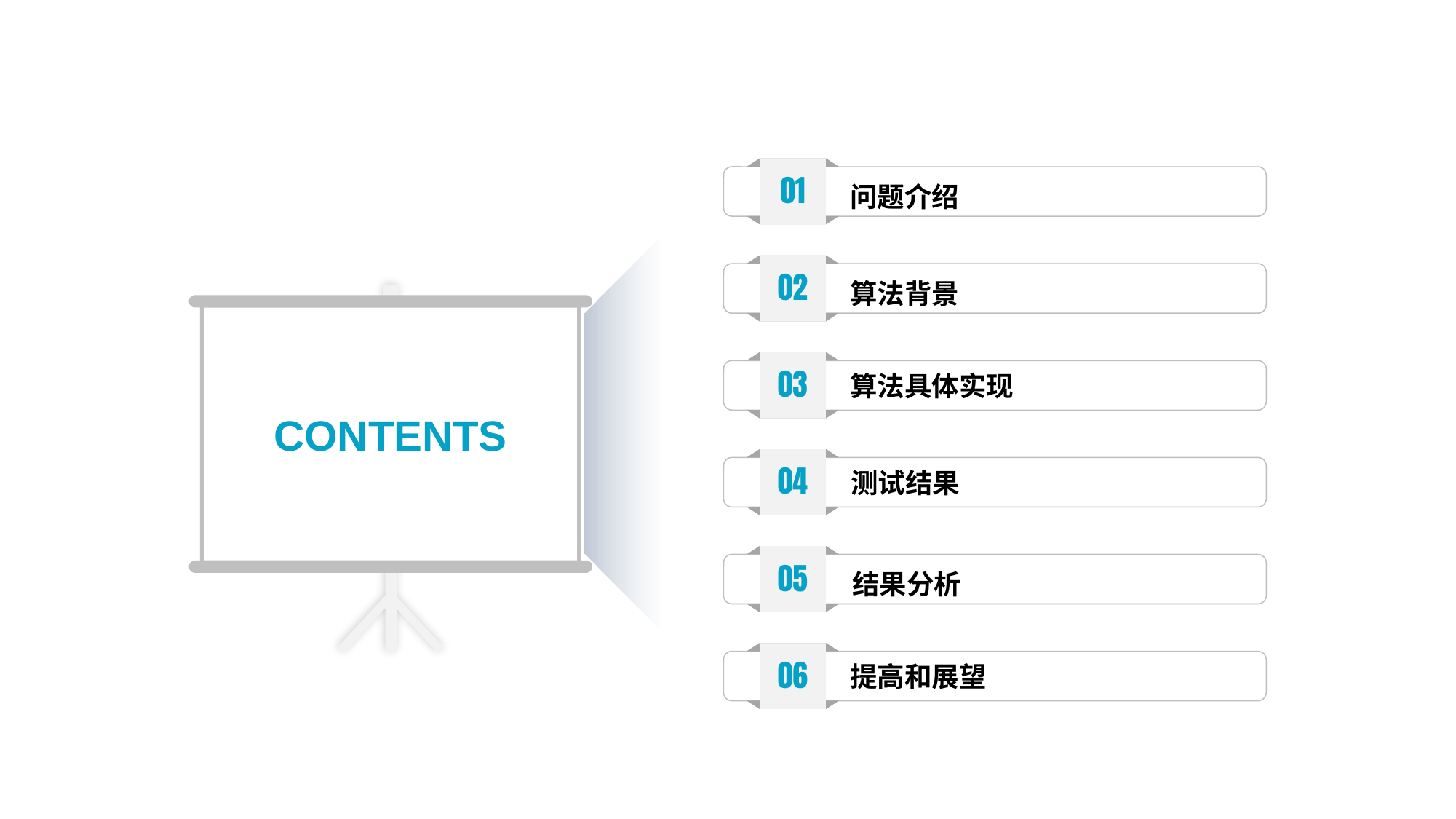

01

问题介绍

02

算法背景

03

算法具体实现

CONTENTS

04

测试结果

05

结果分析

06

提高和展望